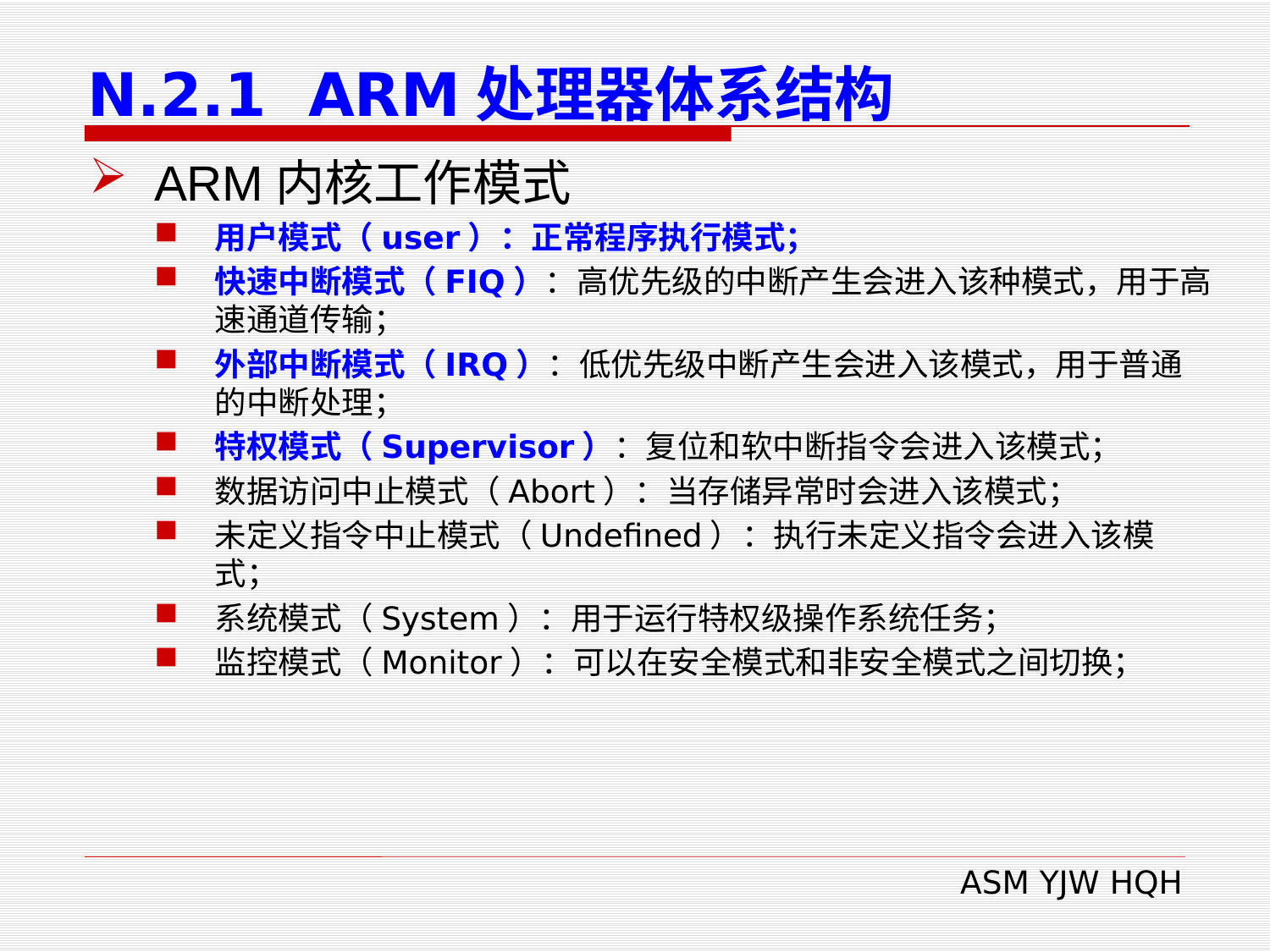

# N.2.1  ARM处理器体系结构
ARM内核工作模式
用户模式（user）：正常程序执行模式；
快速中断模式（FIQ）：高优先级的中断产生会进入该种模式，用于高速通道传输；
外部中断模式（IRQ）：低优先级中断产生会进入该模式，用于普通的中断处理；
特权模式（Supervisor）：复位和软中断指令会进入该模式；
数据访问中止模式（Abort）：当存储异常时会进入该模式；
未定义指令中止模式（Undefined）：执行未定义指令会进入该模式；
系统模式（System）：用于运行特权级操作系统任务；
监控模式（Monitor）：可以在安全模式和非安全模式之间切换；